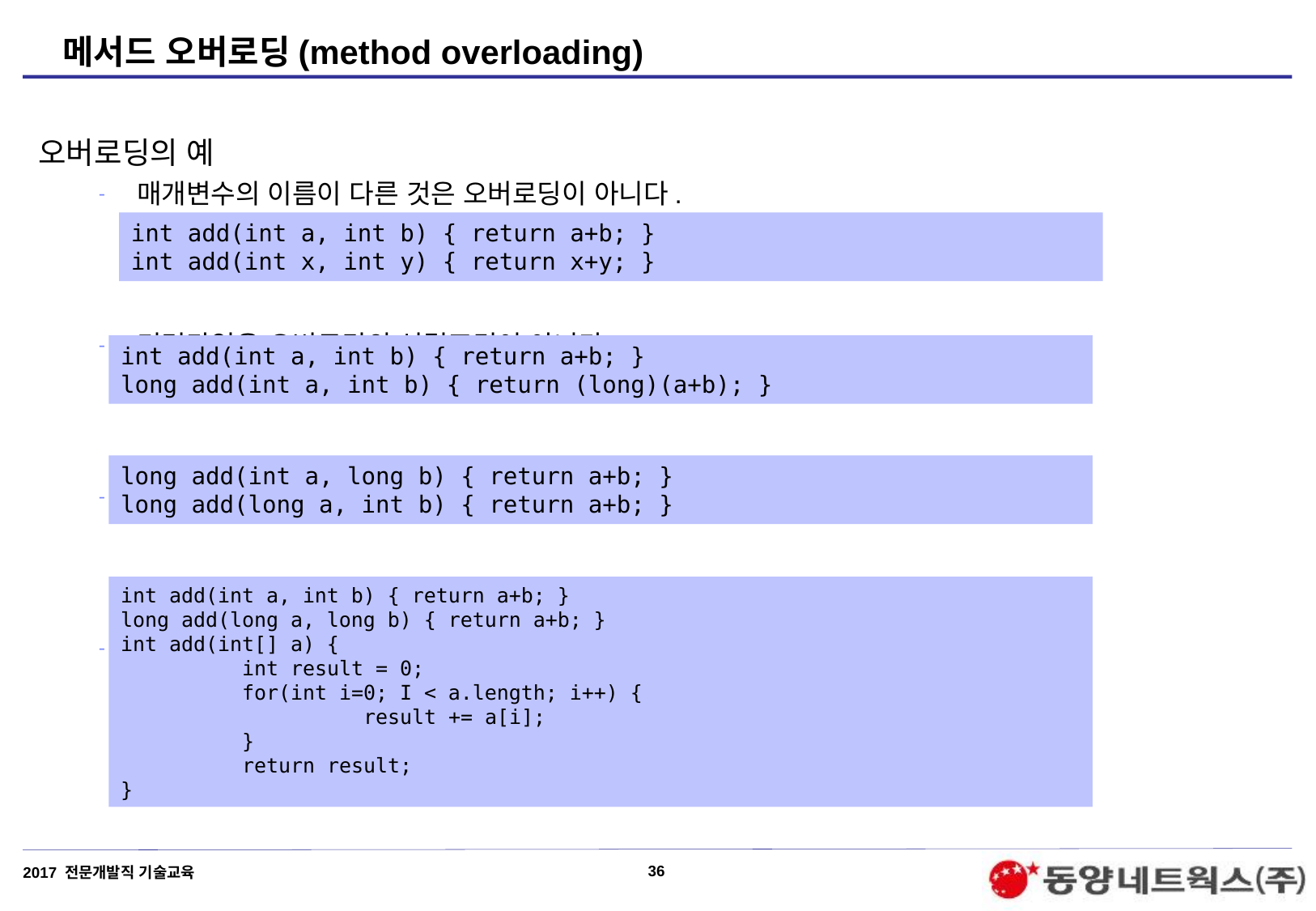

# 메서드 오버로딩(method overloading)
오버로딩의 예
매개변수의 이름이 다른 것은 오버로딩이 아니다.

리턴타입은 오버로딩의 성립조건이 아니다.

매개변수의 타입이 다르므로 오버로딩이 성립한다.

오버로딩의 올바른 예 – 매개변수는 다르지만 같은 의미의 기능수행

int add(int a, int b) { return a+b; }
int add(int x, int y) { return x+y; }
int add(int a, int b) { return a+b; }
long add(int a, int b) { return (long)(a+b); }
long add(int a, long b) { return a+b; }
long add(long a, int b) { return a+b; }
int add(int a, int b) { return a+b; }
long add(long a, long b) { return a+b; }
int add(int[] a) {
	int result = 0;
	for(int i=0; I < a.length; i++) {
		result += a[i];
	}
	return result;
}